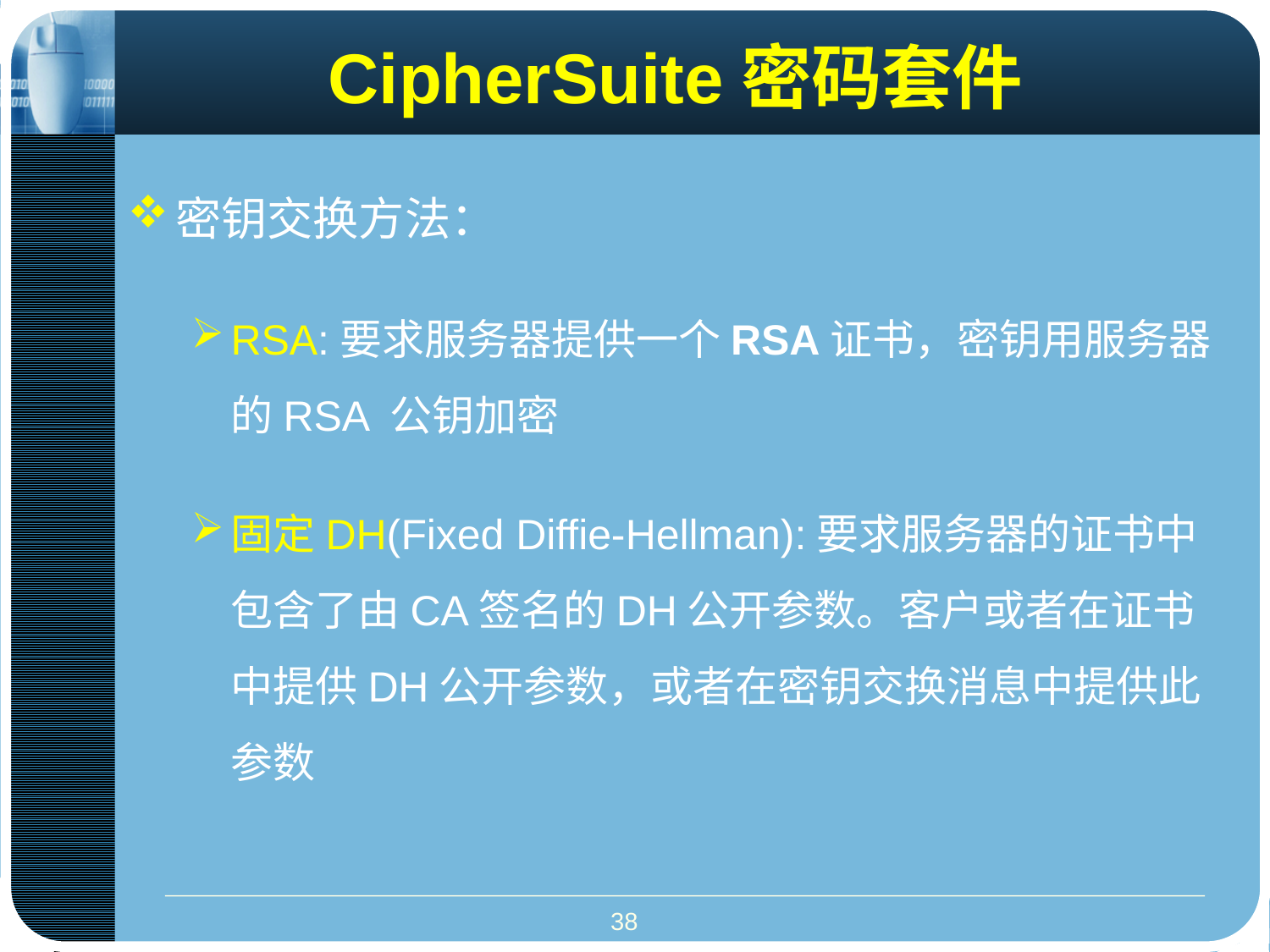

# CipherSuite密码套件
密钥交换方法：
RSA:要求服务器提供一个RSA证书，密钥用服务器的RSA 公钥加密
固定DH(Fixed Diffie-Hellman):要求服务器的证书中包含了由CA签名的DH公开参数。客户或者在证书中提供DH公开参数，或者在密钥交换消息中提供此参数

38